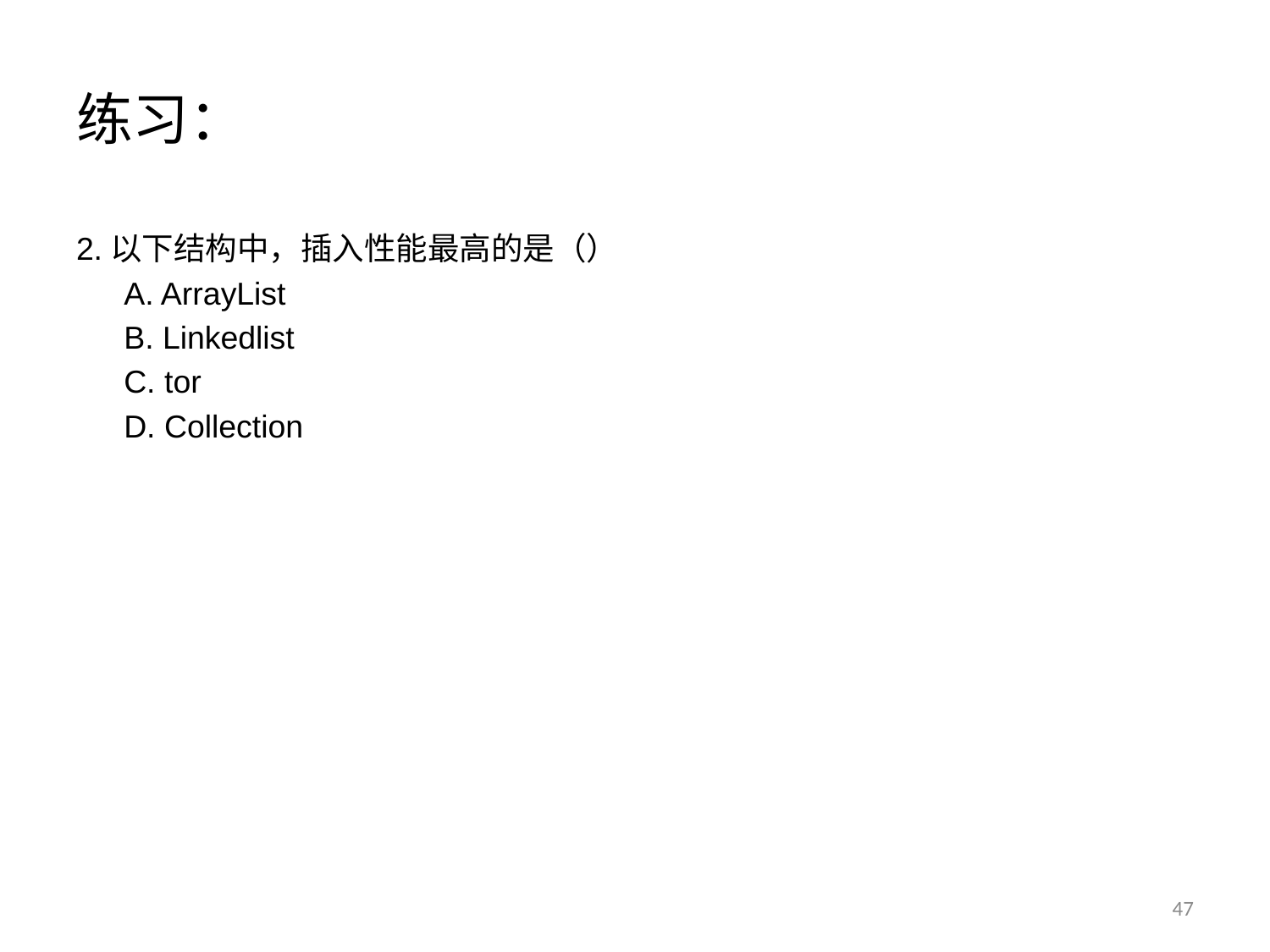

# 练习：
2.以下结构中，插入性能最高的是（）
	A. ArrayList
	B. Linkedlist
	C. tor
	D. Collection
47